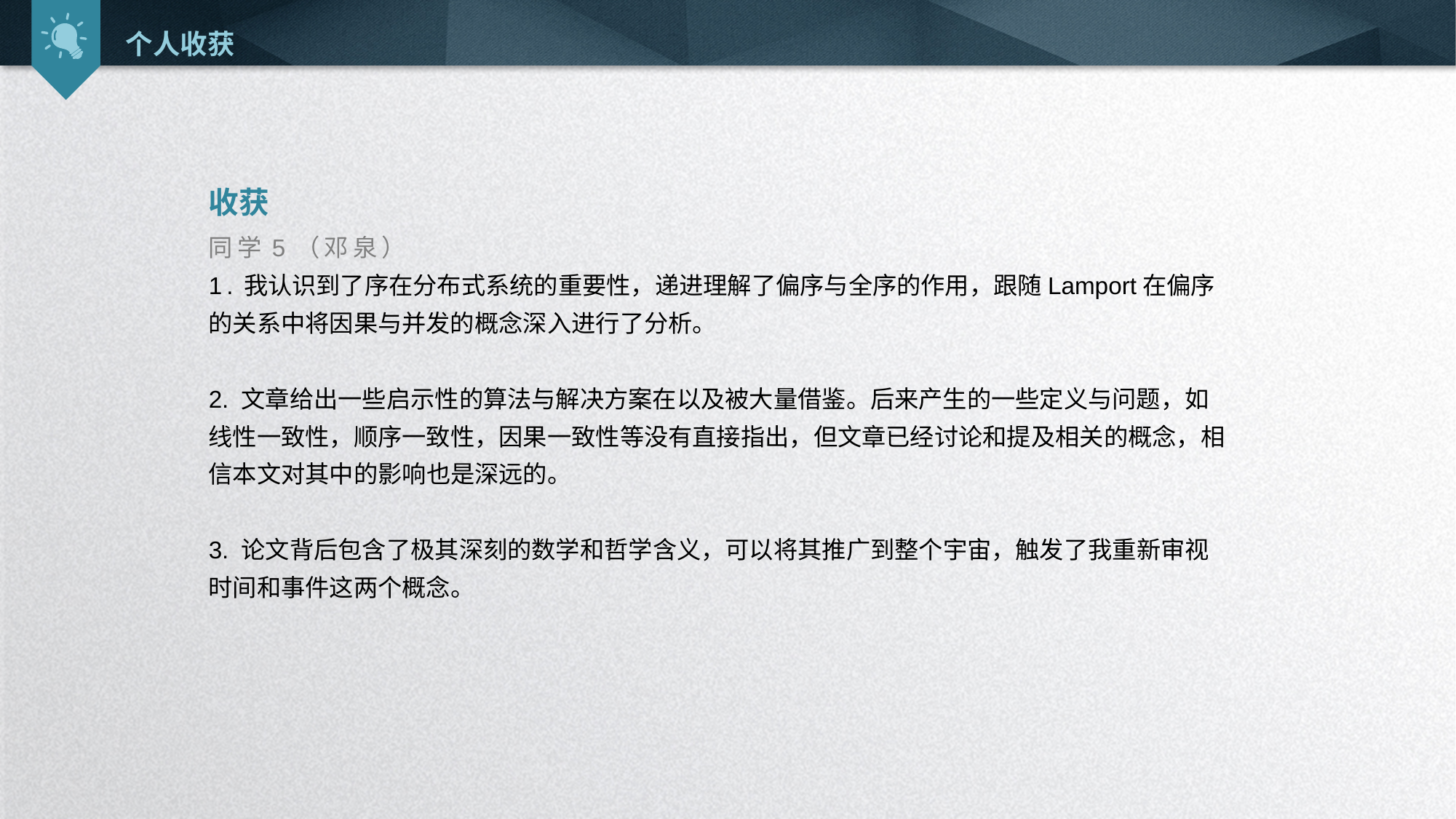

个人收获
收获

同学5（邓泉）
1.我认识到了序在分布式系统的重要性，递进理解了偏序与全序的作用，跟随Lamport在偏序的关系中将因果与并发的概念深入进行了分析。 2. 文章给出一些启示性的算法与解决方案在以及被大量借鉴。后来产生的一些定义与问题，如线性一致性，顺序一致性，因果一致性等没有直接指出，但文章已经讨论和提及相关的概念，相信本文对其中的影响也是深远的。 3. 论文背后包含了极其深刻的数学和哲学含义，可以将其推广到整个宇宙，触发了我重新审视时间和事件这两个概念。

延时符